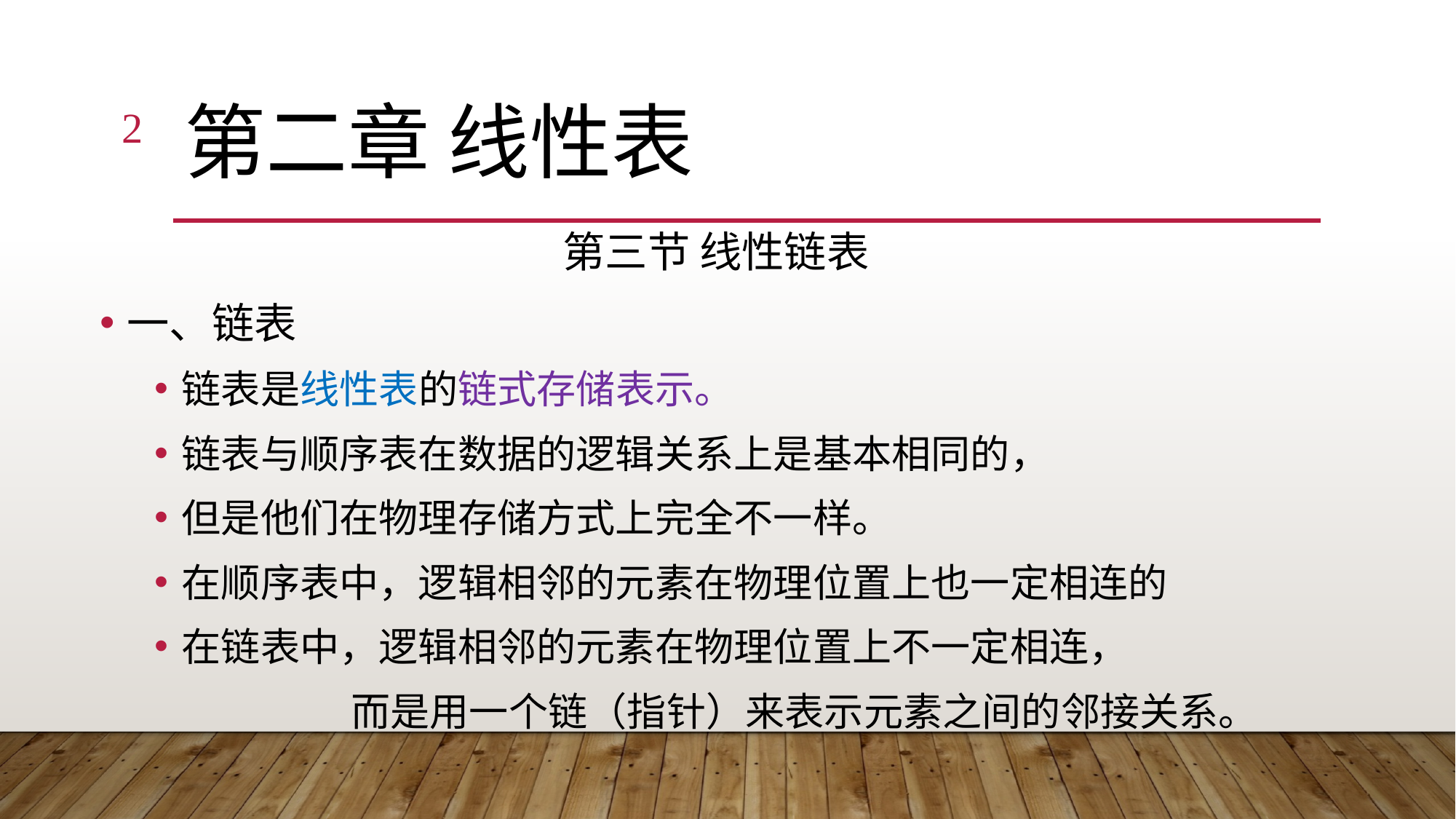

2
# 第二章 线性表
第三节 线性链表
一、链表
链表是线性表的链式存储表示。
链表与顺序表在数据的逻辑关系上是基本相同的，
但是他们在物理存储方式上完全不一样。
在顺序表中，逻辑相邻的元素在物理位置上也一定相连的
在链表中，逻辑相邻的元素在物理位置上不一定相连，
                     而是用一个链（指针）来表示元素之间的邻接关系。